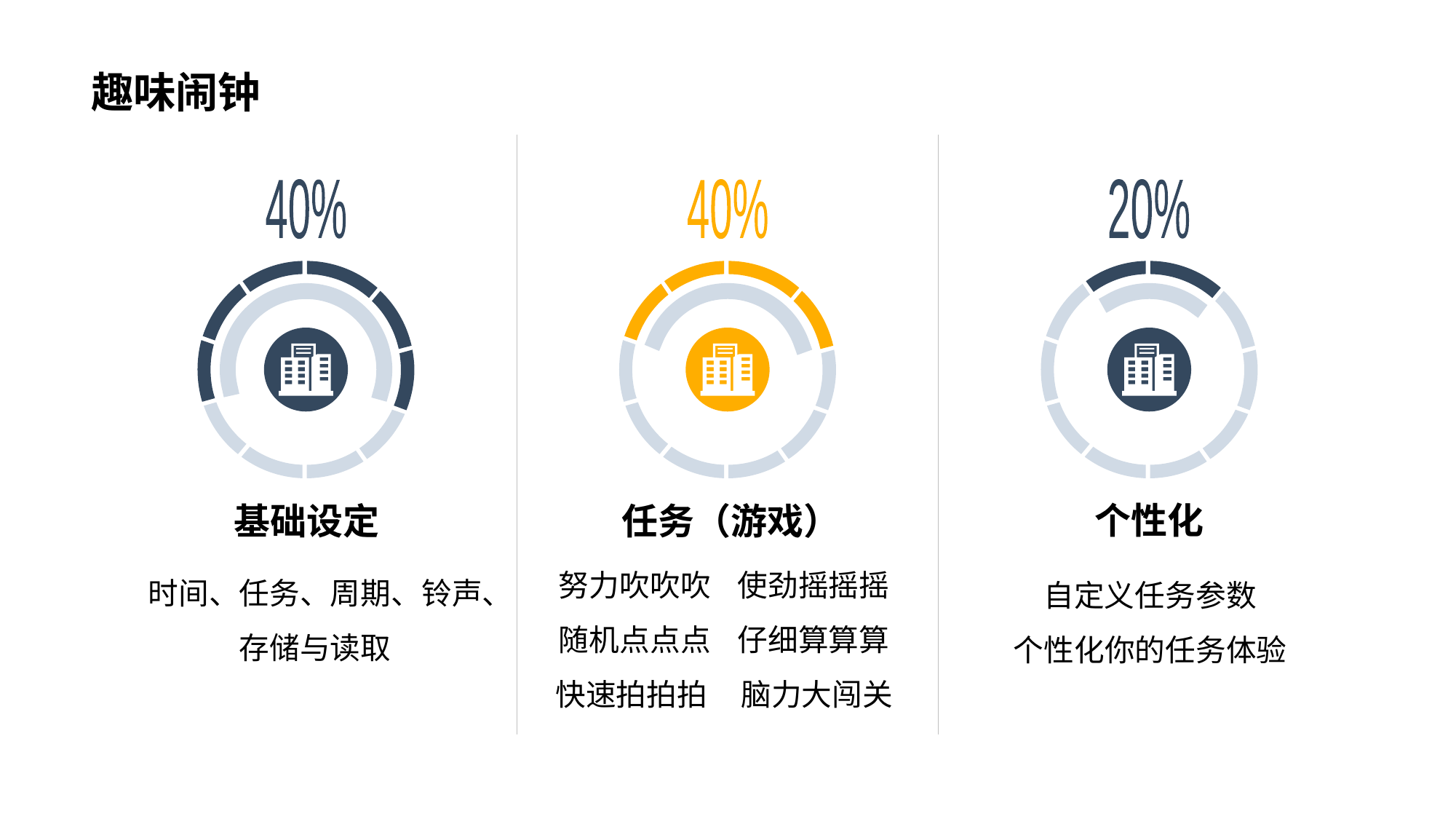

# 趣味闹钟
40%
40%

任务（游戏）
努力吹吹吹    使劲摇摇摇
随机点点点    仔细算算算
快速拍拍拍     脑力大闯关
20%

个性化
基础设定
时间、任务、周期、铃声、
存储与读取
自定义任务参数
个性化你的任务体验
12